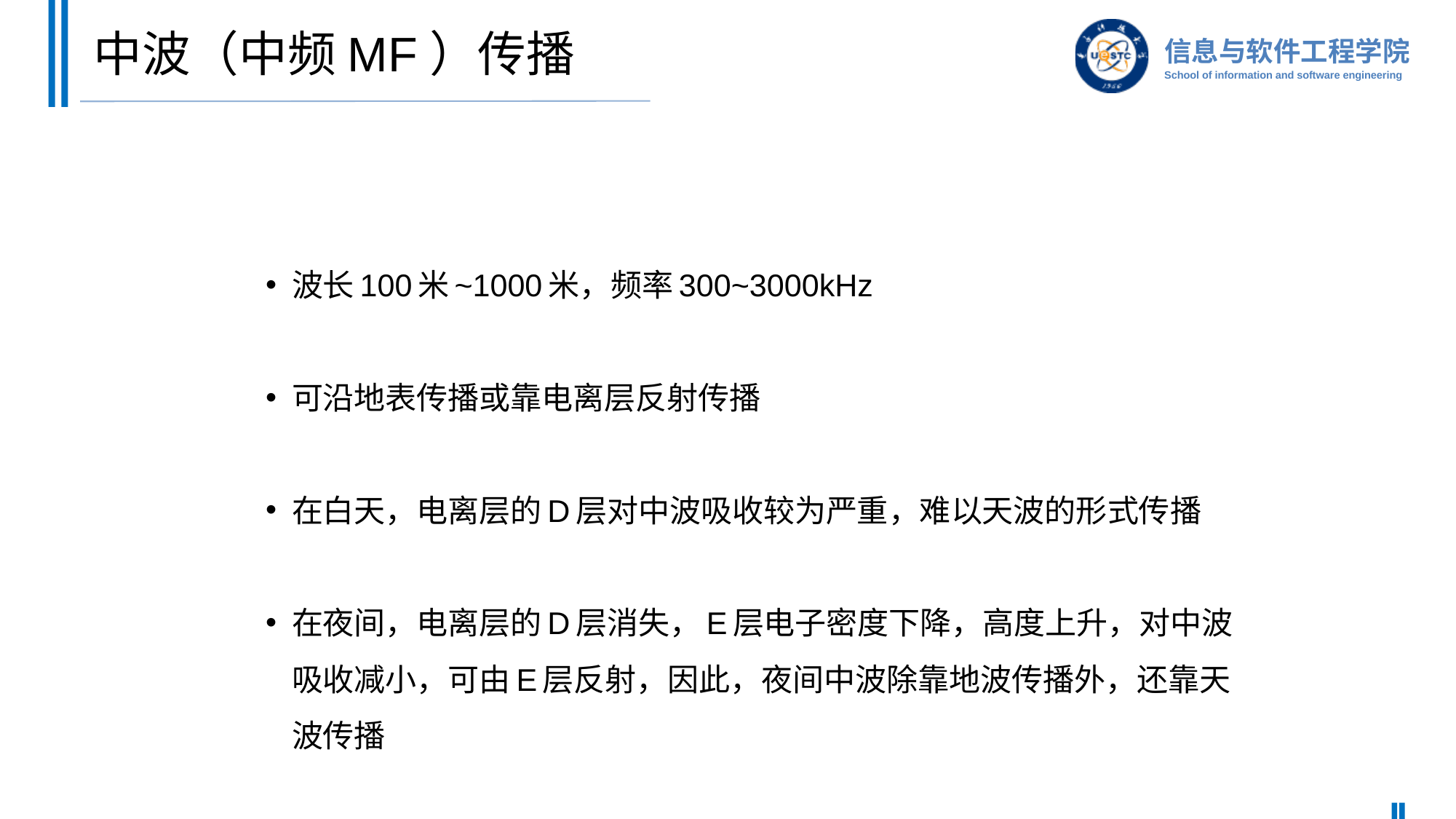

# 中波（中频MF）传播
波长100米~1000米，频率300~3000kHz

可沿地表传播或靠电离层反射传播

在白天，电离层的D层对中波吸收较为严重，难以天波的形式传播

在夜间，电离层的D层消失，E层电子密度下降，高度上升，对中波吸收减小，可由E层反射，因此，夜间中波除靠地波传播外，还靠天波传播